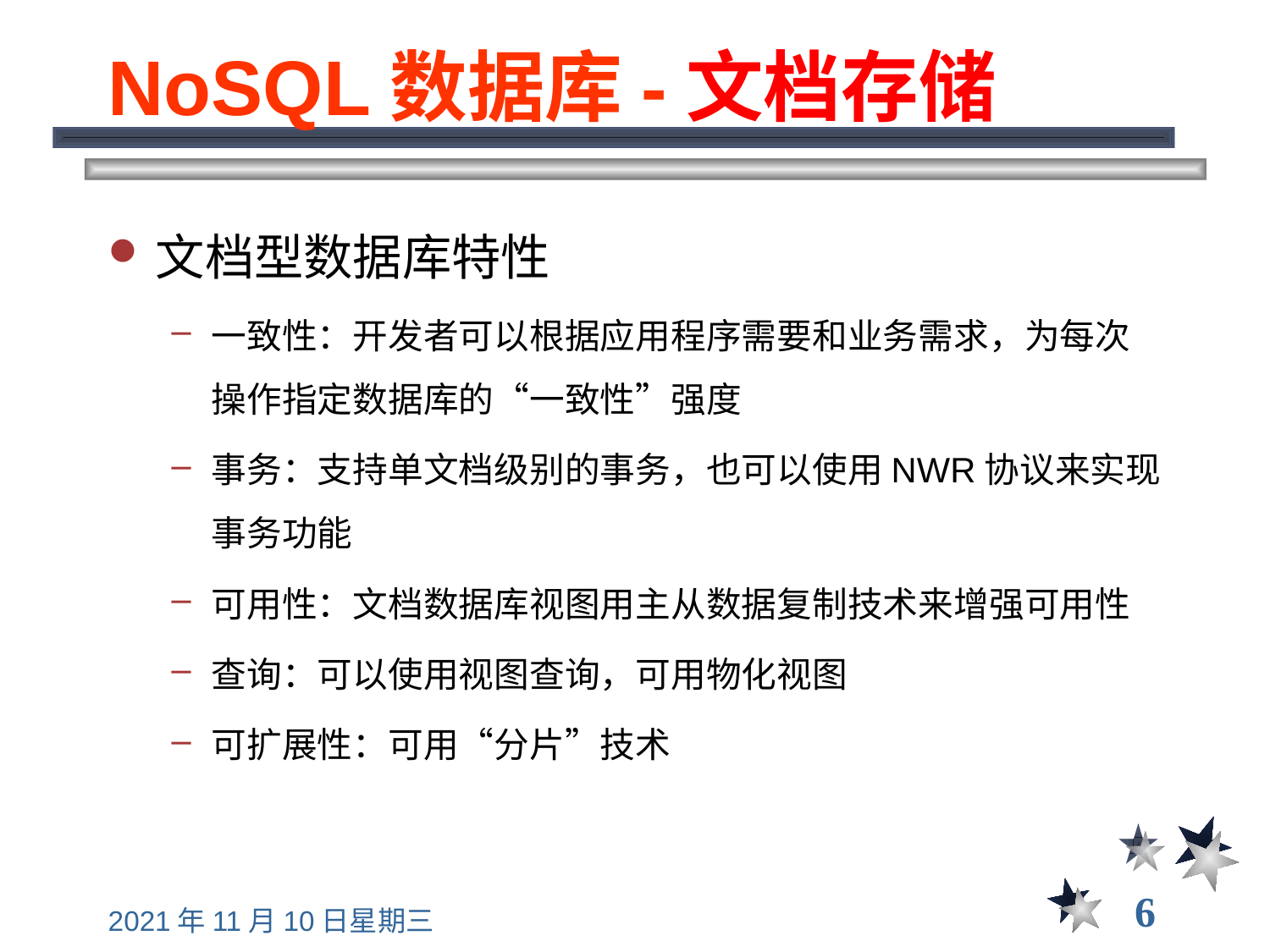

# NoSQL数据库-文档存储
文档型数据库特性
一致性：开发者可以根据应用程序需要和业务需求，为每次操作指定数据库的“一致性”强度
事务：支持单文档级别的事务，也可以使用NWR协议来实现事务功能
可用性：文档数据库视图用主从数据复制技术来增强可用性
查询：可以使用视图查询，可用物化视图
可扩展性：可用“分片”技术
6
2021年11月10日星期三
大数据管理----前言